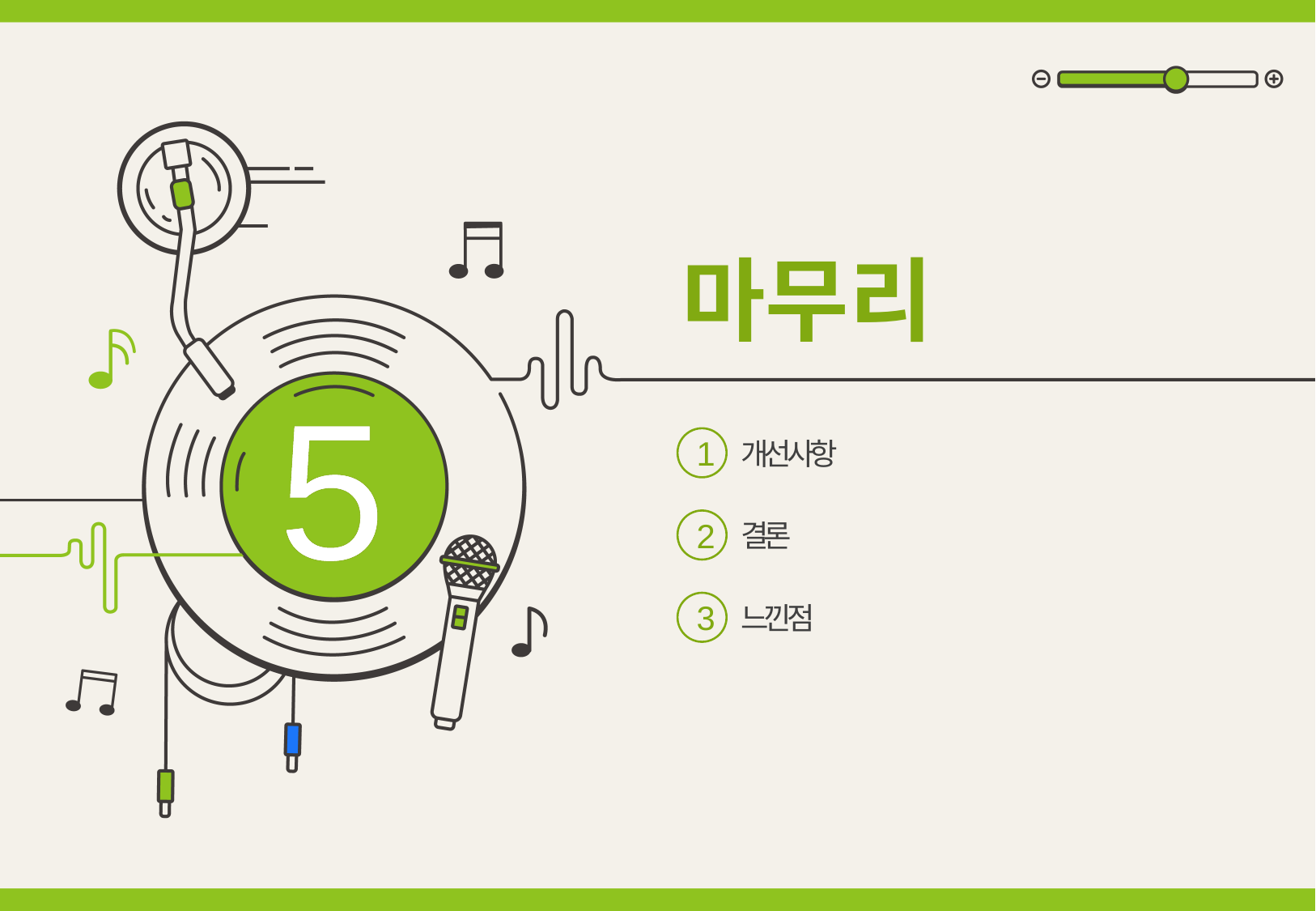

마무리
5

1
개선사항
2
결론
3
느낀점